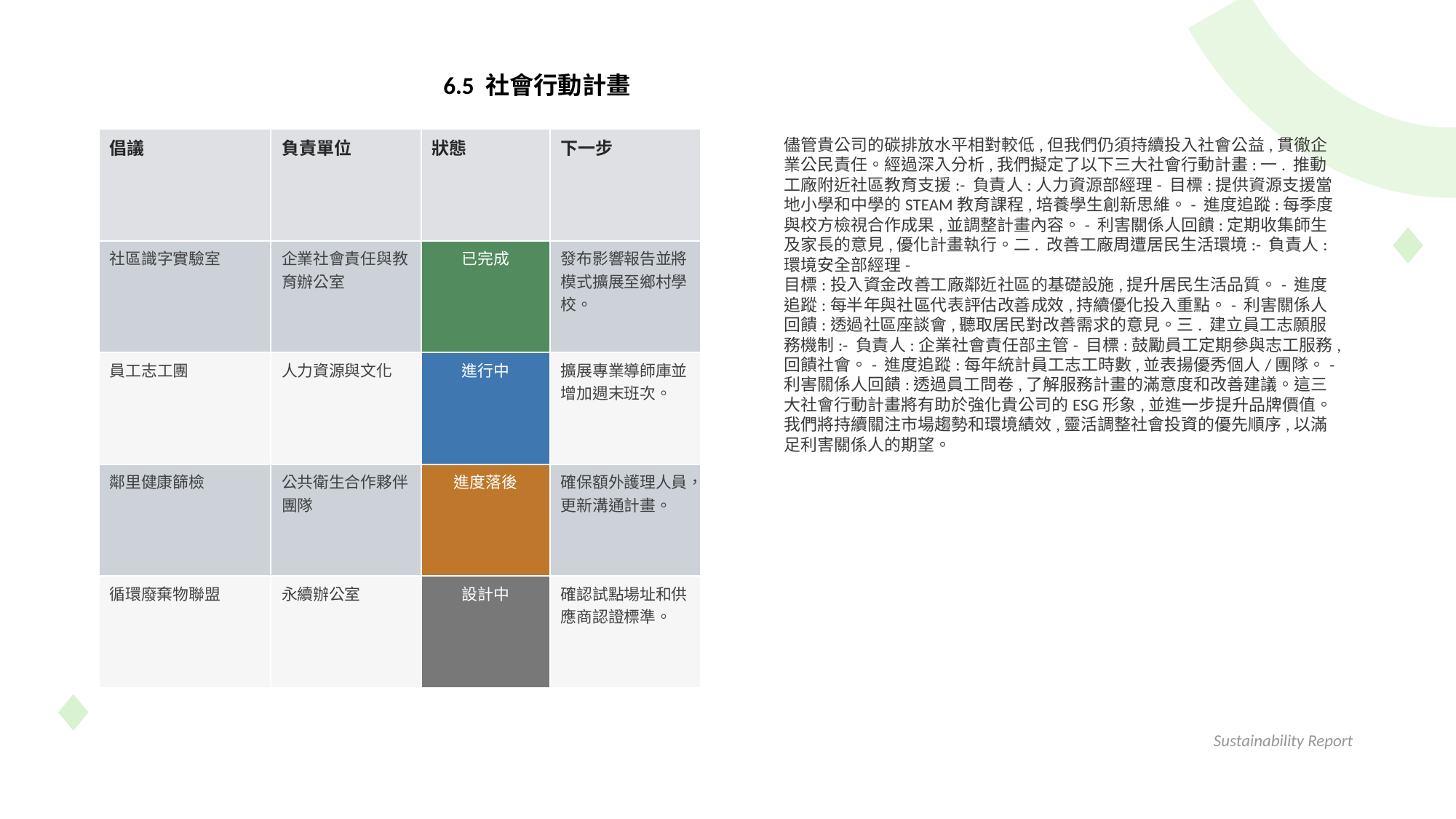

6.5 社會行動計畫
| 倡議 | 負責單位 | 狀態 | 下一步 |
| --- | --- | --- | --- |
| 社區識字實驗室 | 企業社會責任與教育辦公室 | 已完成 | 發布影響報告並將模式擴展至鄉村學校。 |
| 員工志工團 | 人力資源與文化 | 進行中 | 擴展專業導師庫並增加週末班次。 |
| 鄰里健康篩檢 | 公共衛生合作夥伴團隊 | 進度落後 | 確保額外護理人員，更新溝通計畫。 |
| 循環廢棄物聯盟 | 永續辦公室 | 設計中 | 確認試點場址和供應商認證標準。 |
儘管貴公司的碳排放水平相對較低,但我們仍須持續投入社會公益,貫徹企業公民責任。經過深入分析,我們擬定了以下三大社會行動計畫:一. 推動工廠附近社區教育支援:- 負責人:人力資源部經理- 目標:提供資源支援當地小學和中學的STEAM教育課程,培養學生創新思維。- 進度追蹤:每季度與校方檢視合作成果,並調整計畫內容。- 利害關係人回饋:定期收集師生及家長的意見,優化計畫執行。二. 改善工廠周遭居民生活環境:- 負責人:環境安全部經理-
目標:投入資金改善工廠鄰近社區的基礎設施,提升居民生活品質。- 進度追蹤:每半年與社區代表評估改善成效,持續優化投入重點。- 利害關係人回饋:透過社區座談會,聽取居民對改善需求的意見。三. 建立員工志願服務機制:- 負責人:企業社會責任部主管- 目標:鼓勵員工定期參與志工服務,回饋社會。- 進度追蹤:每年統計員工志工時數,並表揚優秀個人/團隊。- 利害關係人回饋:透過員工問卷,了解服務計畫的滿意度和改善建議。這三大社會行動計畫將有助於強化貴公司的ESG形象,並進一步提升品牌價值。我們將持續關注市場趨勢和環境績效,靈活調整社會投資的優先順序,以滿足利害關係人的期望。
Sustainability Report